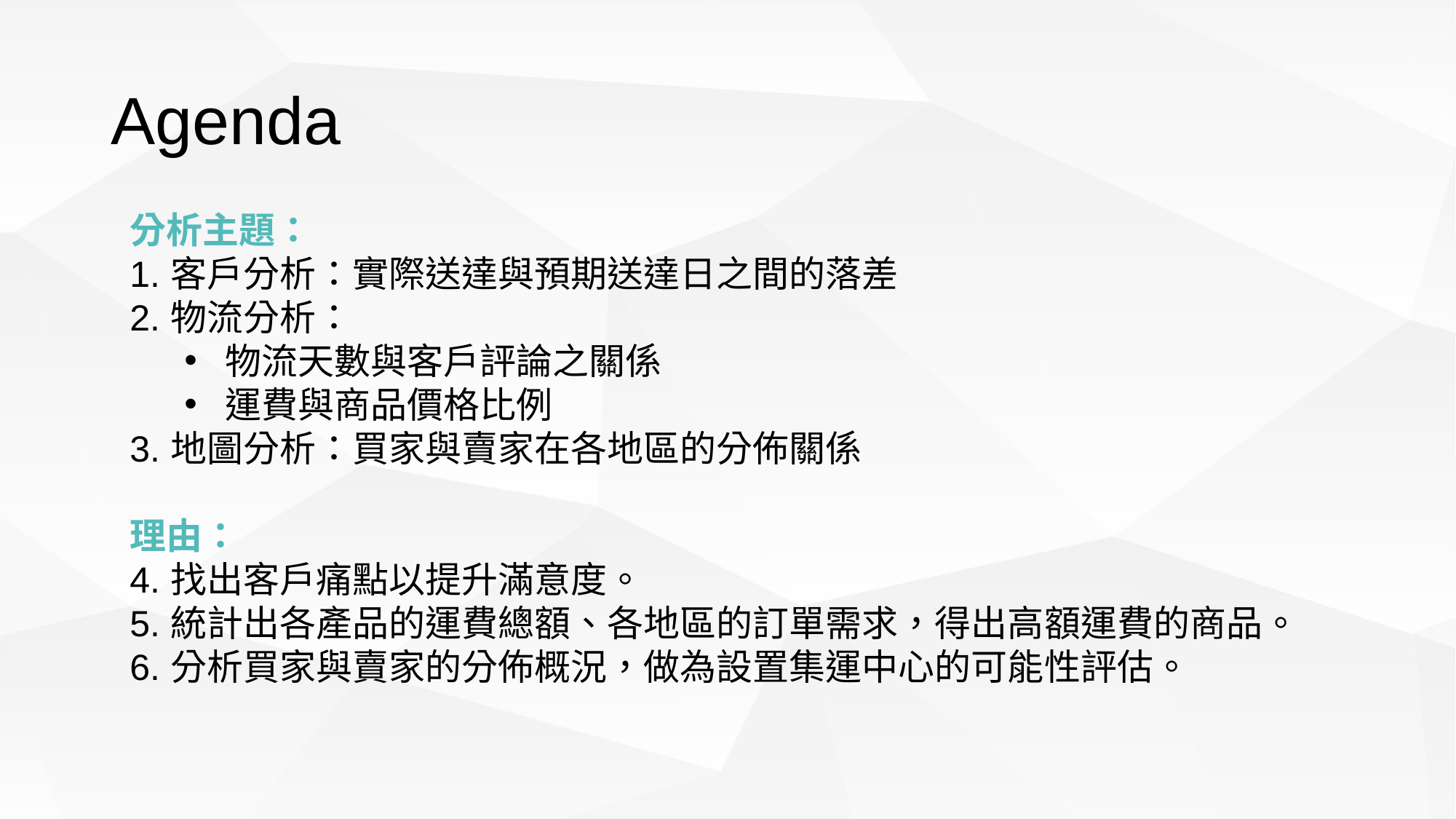

# Agenda
分析主題：
客戶分析：實際送達與預期送達日之間的落差
物流分析：
物流天數與客戶評論之關係
運費與商品價格比例
地圖分析：買家與賣家在各地區的分佈關係

理由：
找出客戶痛點以提升滿意度。
統計出各產品的運費總額、各地區的訂單需求，得出高額運費的商品。
分析買家與賣家的分佈概況，做為設置集運中心的可能性評估。